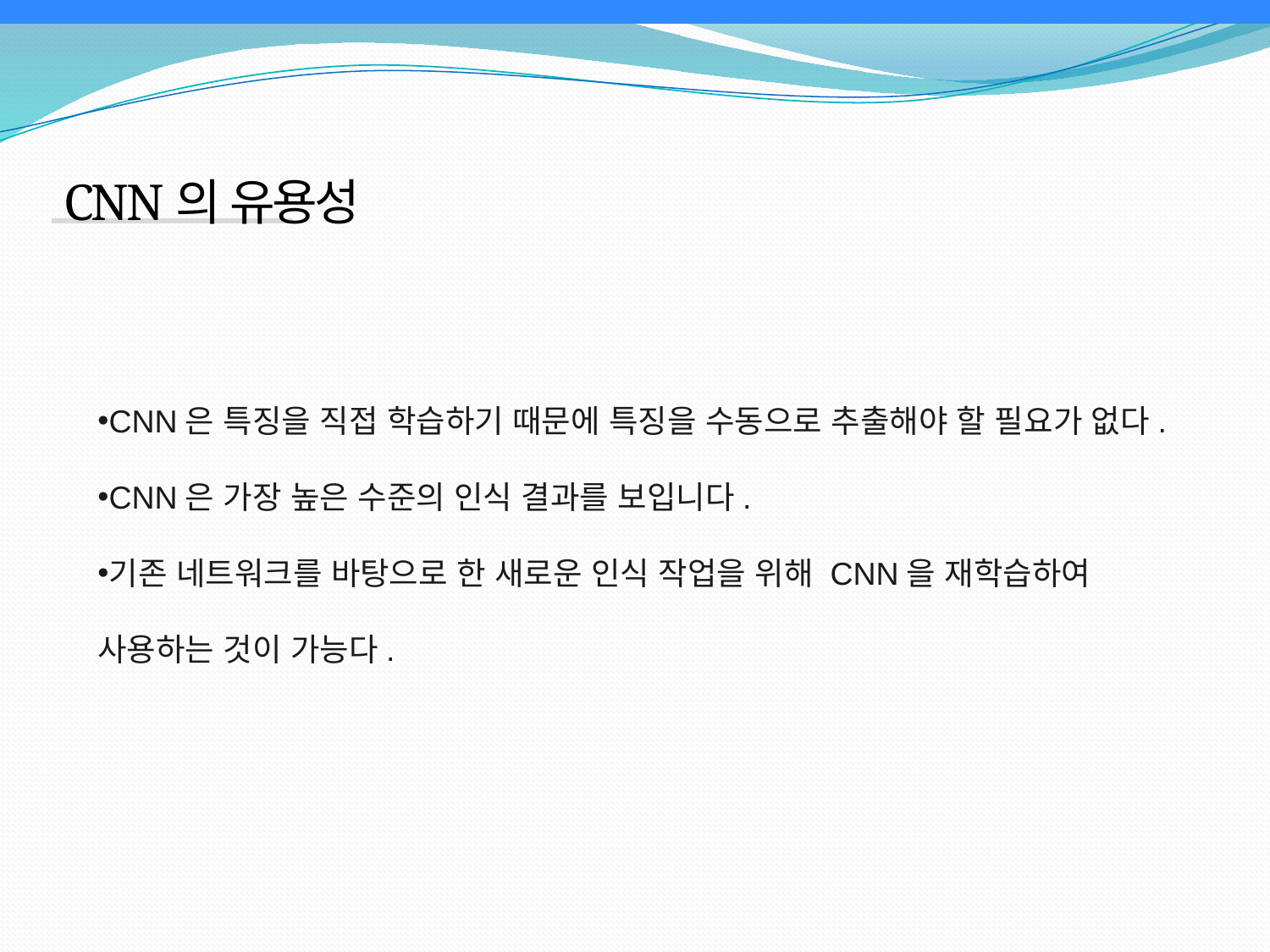

CNN의 유용성
CNN은 특징을 직접 학습하기 때문에 특징을 수동으로 추출해야 할 필요가 없다.
CNN은 가장 높은 수준의 인식 결과를 보입니다.
기존 네트워크를 바탕으로 한 새로운 인식 작업을 위해 CNN을 재학습하여 사용하는 것이 가능다.